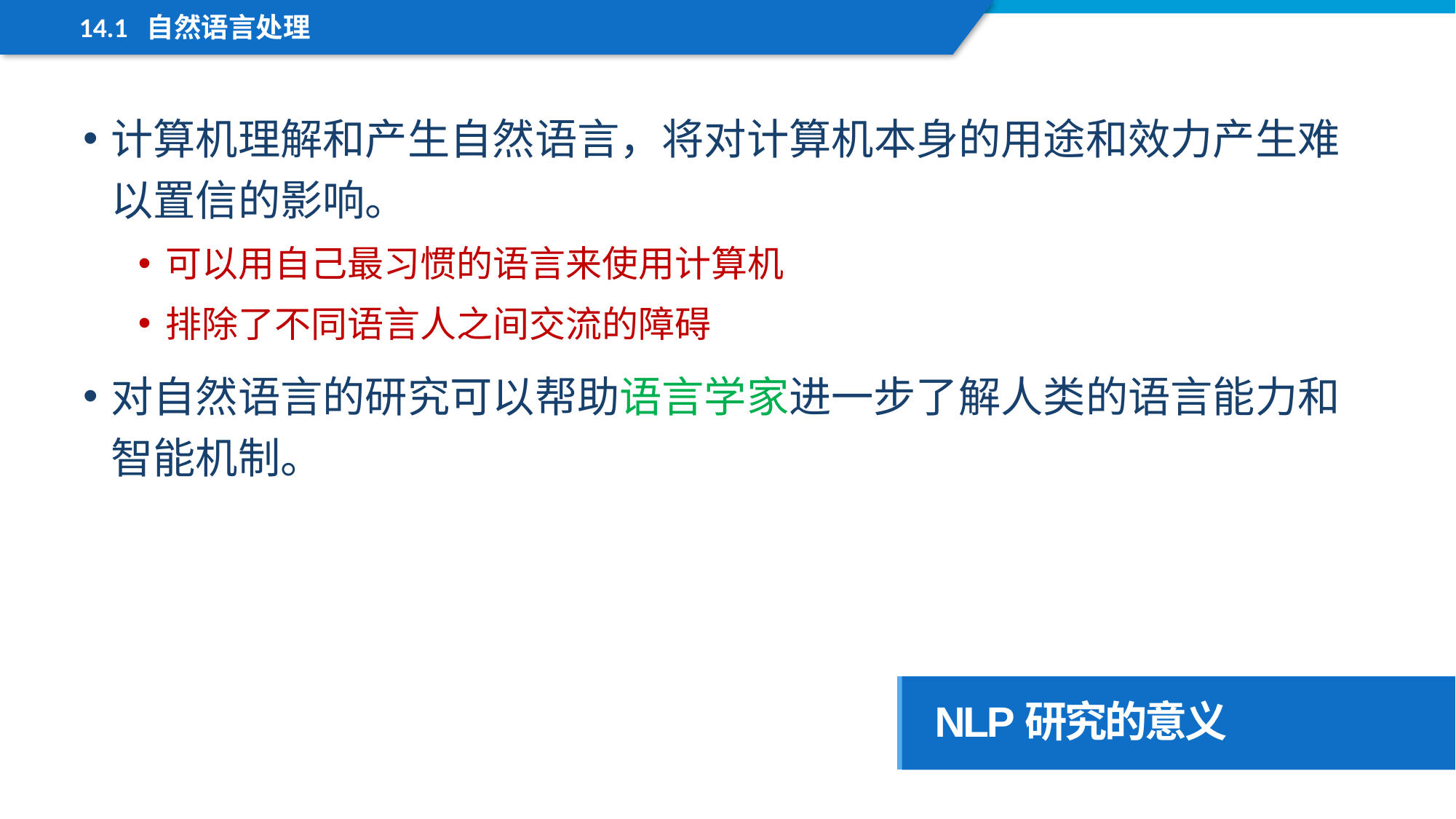

14.1  自然语言处理
计算机理解和产生自然语言，将对计算机本身的用途和效力产生难以置信的影响。
可以用自己最习惯的语言来使用计算机
排除了不同语言人之间交流的障碍
对自然语言的研究可以帮助语言学家进一步了解人类的语言能力和智能机制。
NLP研究的意义